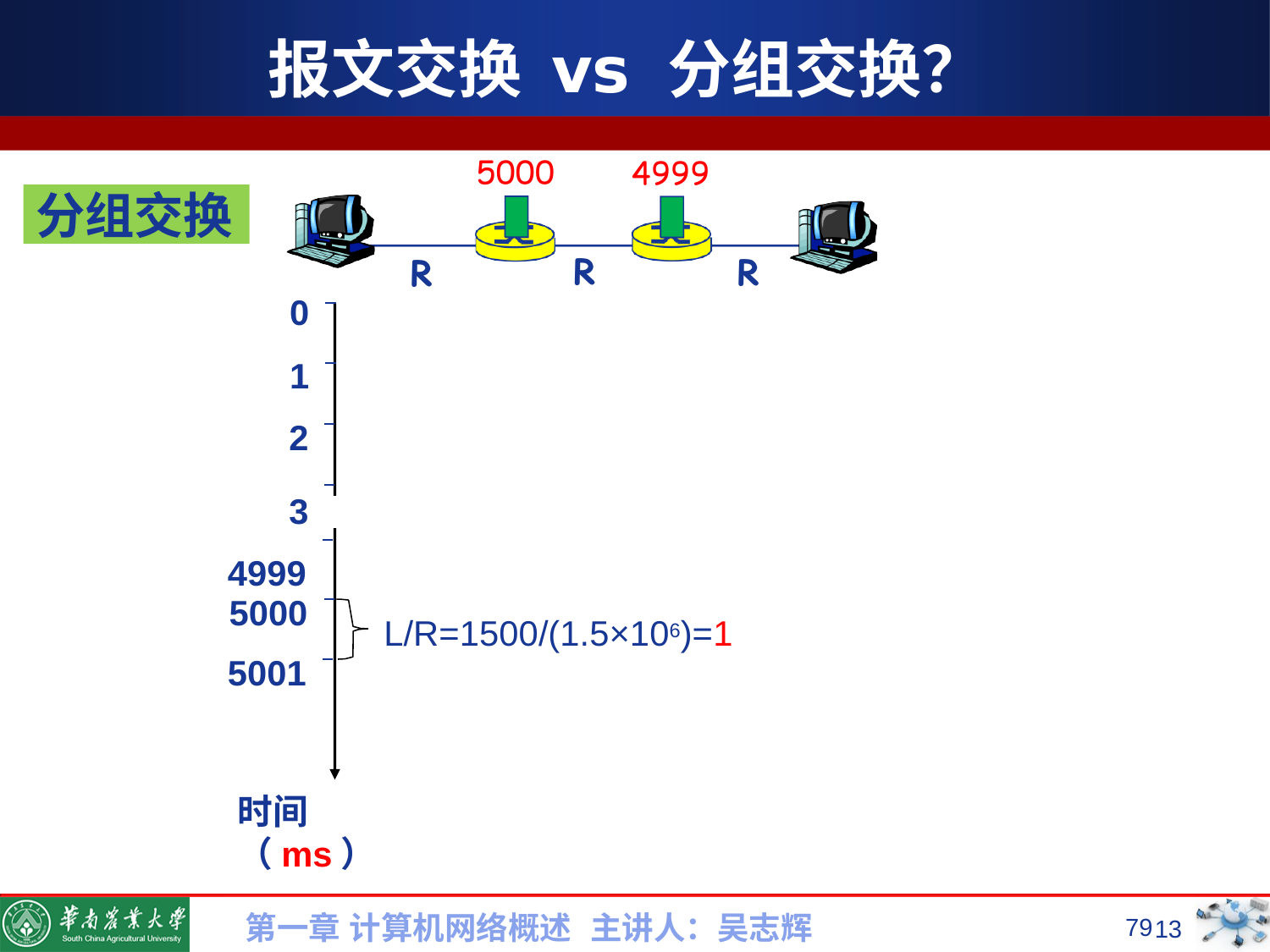

# 报文交换 vs 分组交换？
5000
4999
分组交换

R
R
R
0
1
2
3  ≈
4999

5000
5001

L/R=1500/(1.5×106)=1

时间（ms）
第一章 计算机网络概述  主讲人：吴志辉
79
13